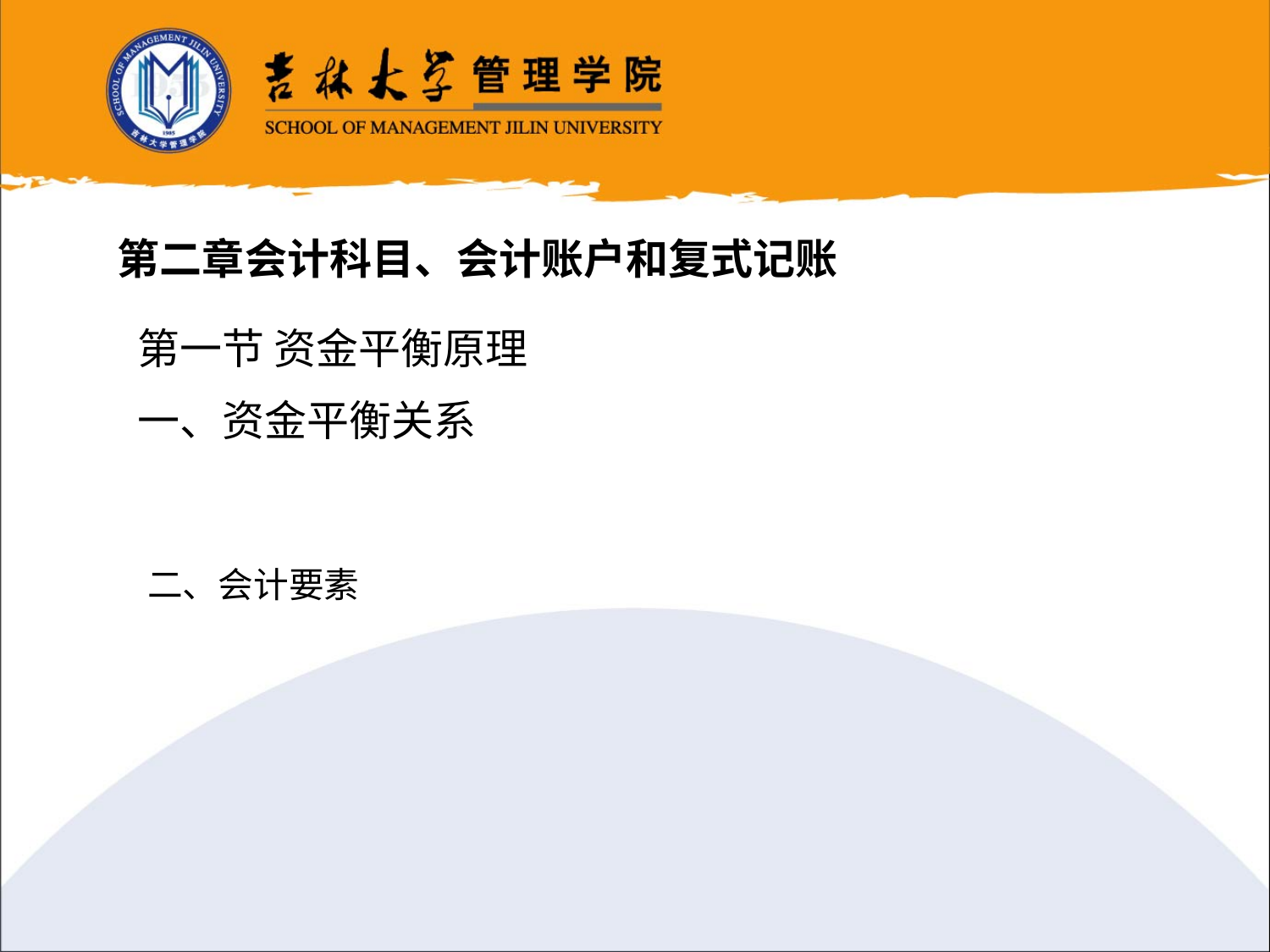

第二章会计科目、会计账户和复式记账

第一节 资金平衡原理
一、资金平衡关系

二、会计要素

25